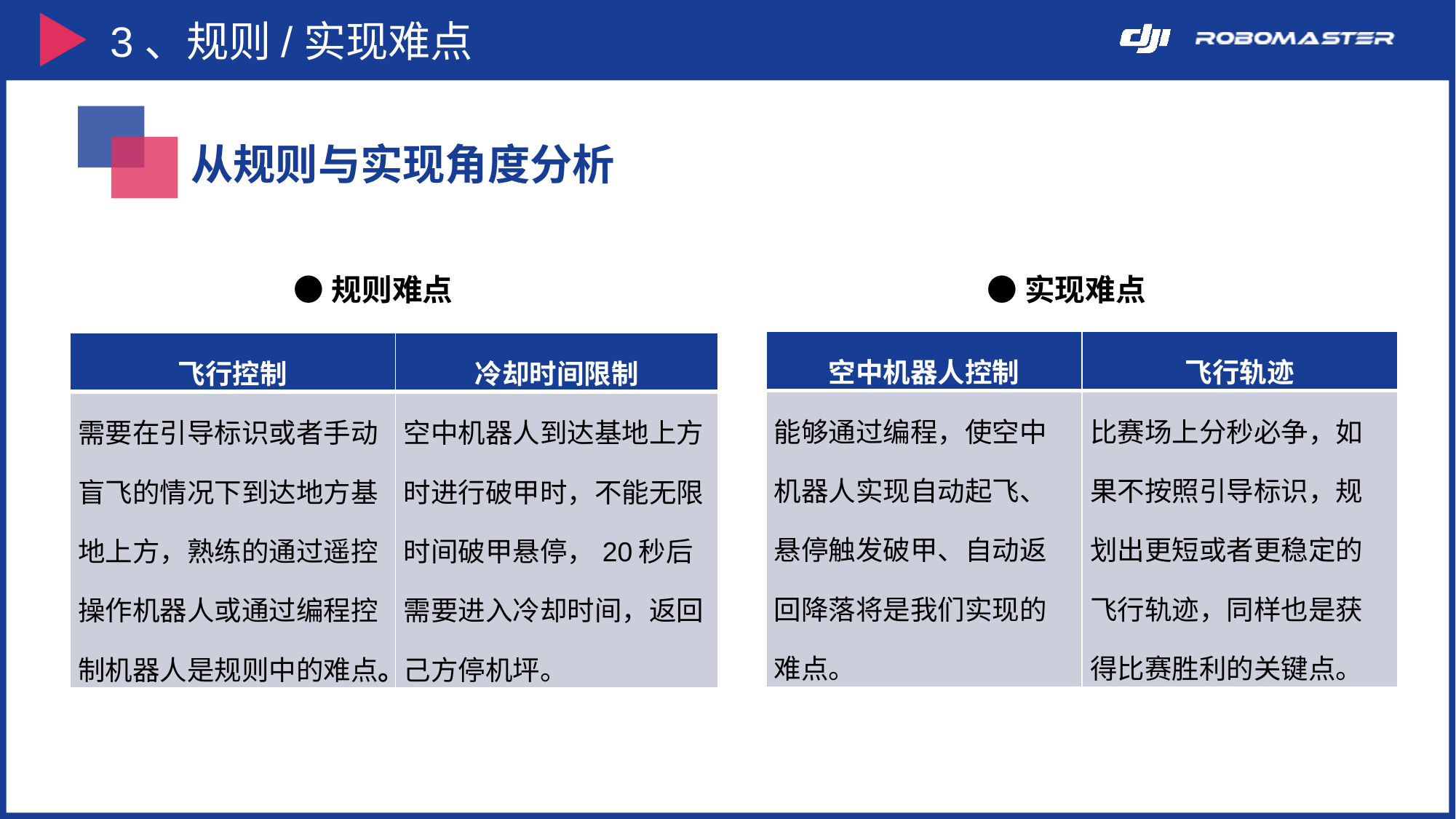

3、规则/实现难点

从规则与实现角度分析

●规则难点
●实现难点
| 空中机器人控制 | 飞行轨迹 |
| --- | --- |
| 能够通过编程，使空中机器人实现自动起飞、悬停触发破甲、自动返回降落将是我们实现的难点。 | 比赛场上分秒必争，如果不按照引导标识，规划出更短或者更稳定的飞行轨迹，同样也是获得比赛胜利的关键点。 |
| 飞行控制 | 冷却时间限制 |
| --- | --- |
| 需要在引导标识或者手动盲飞的情况下到达地方基地上方，熟练的通过遥控操作机器人或通过编程控制机器人是规则中的难点。 | 空中机器人到达基地上方时进行破甲时，不能无限时间破甲悬停，20秒后需要进入冷却时间，返回己方停机坪。 |